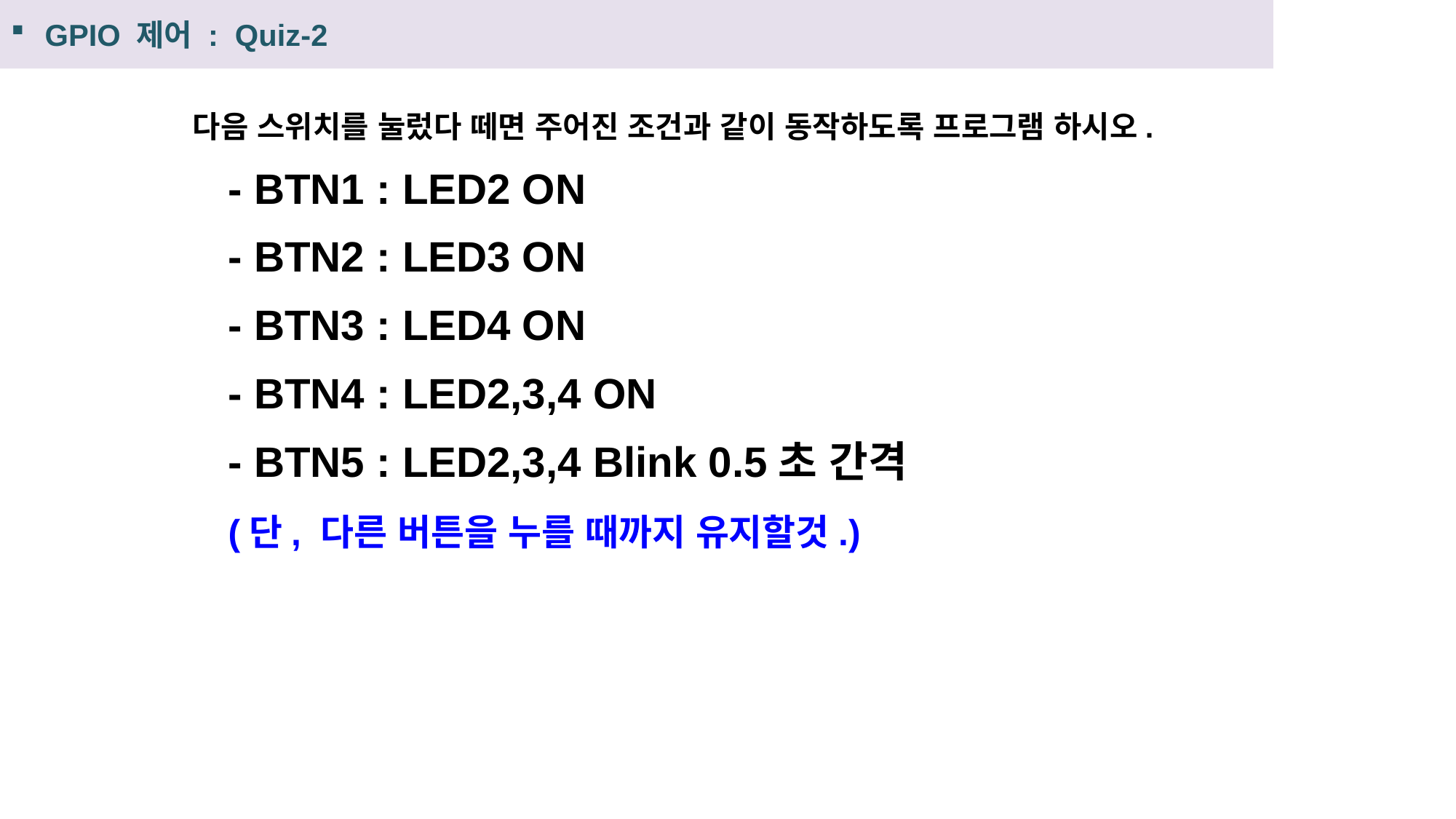

GPIO 제어 :  Quiz-2
GPIO 제어 : Quiz - 2
다음 스위치를 눌렀다 떼면 주어진 조건과 같이 동작하도록 프로그램 하시오.
   - BTN1 : LED2 ON
   - BTN2 : LED3 ON
   - BTN3 : LED4 ON
   - BTN4 : LED2,3,4 ON
   - BTN5 : LED2,3,4 Blink 0.5초 간격
   (단, 다른 버튼을 누를 때까지 유지할것.)